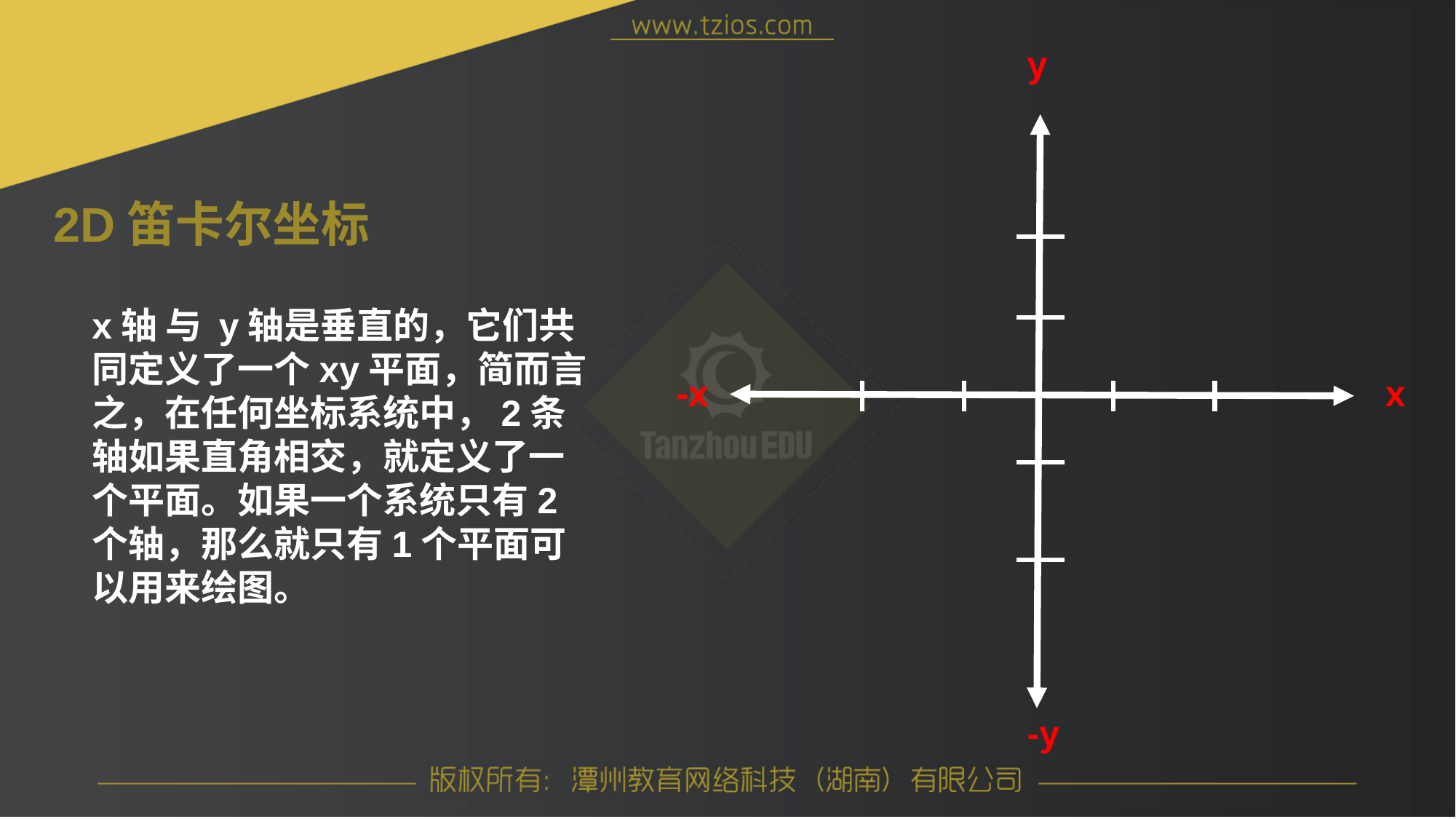

y
2D笛卡尔坐标
x轴 与 y轴是垂直的，它们共同定义了一个xy平面，简而言之，在任何坐标系统中，2条轴如果直角相交，就定义了一个平面。如果一个系统只有2个轴，那么就只有1个平面可以用来绘图。
x
-x
-y